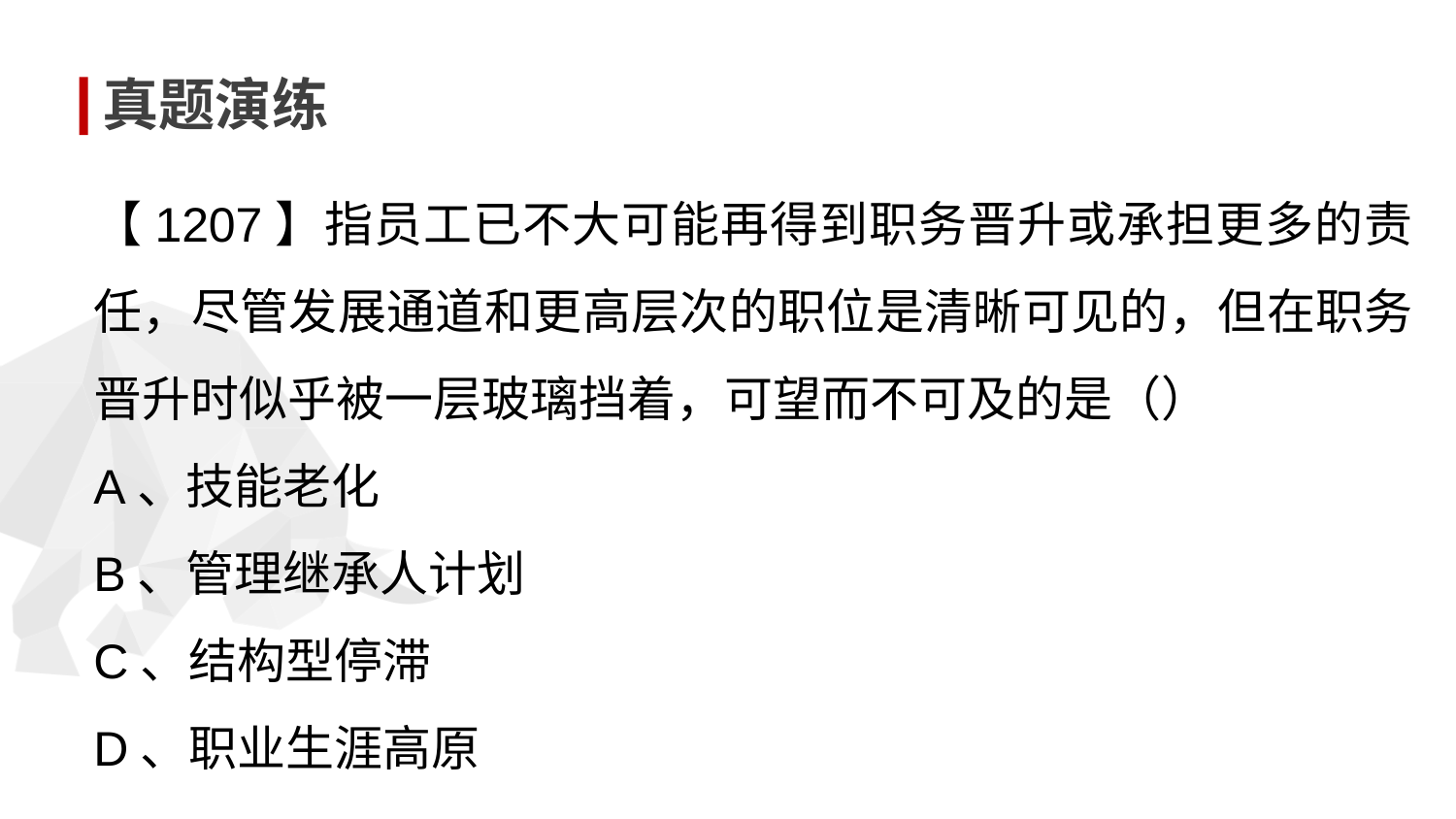

真题演练
【1207】指员工已不大可能再得到职务晋升或承担更多的责任，尽管发展通道和更高层次的职位是清晰可见的，但在职务晋升时似乎被一层玻璃挡着，可望而不可及的是（）
A、技能老化
B、管理继承人计划
C、结构型停滞
D、职业生涯高原